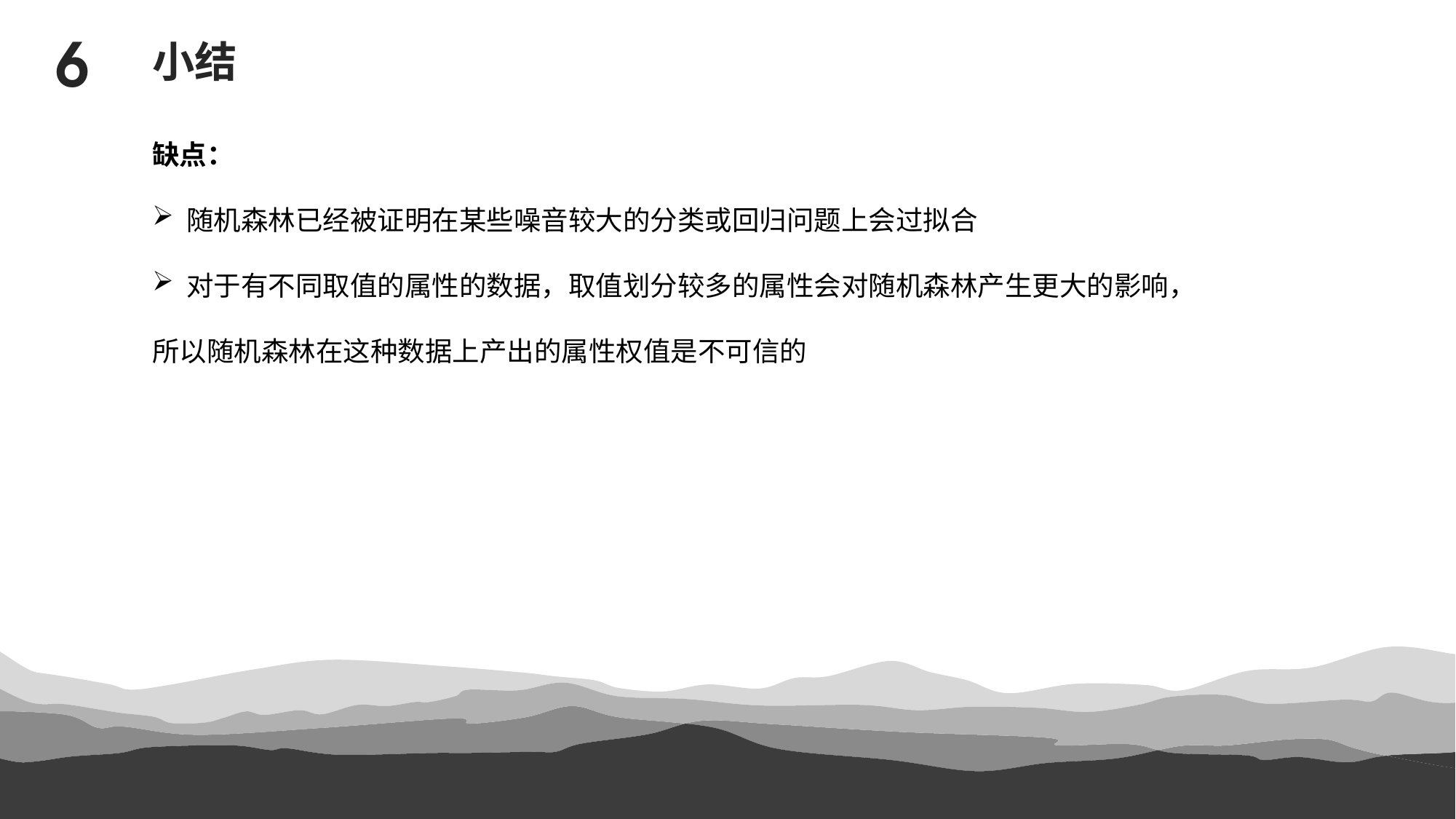

6
小结
缺点：
随机森林已经被证明在某些噪音较大的分类或回归问题上会过拟合
对于有不同取值的属性的数据，取值划分较多的属性会对随机森林产生更大的影响，
所以随机森林在这种数据上产出的属性权值是不可信的